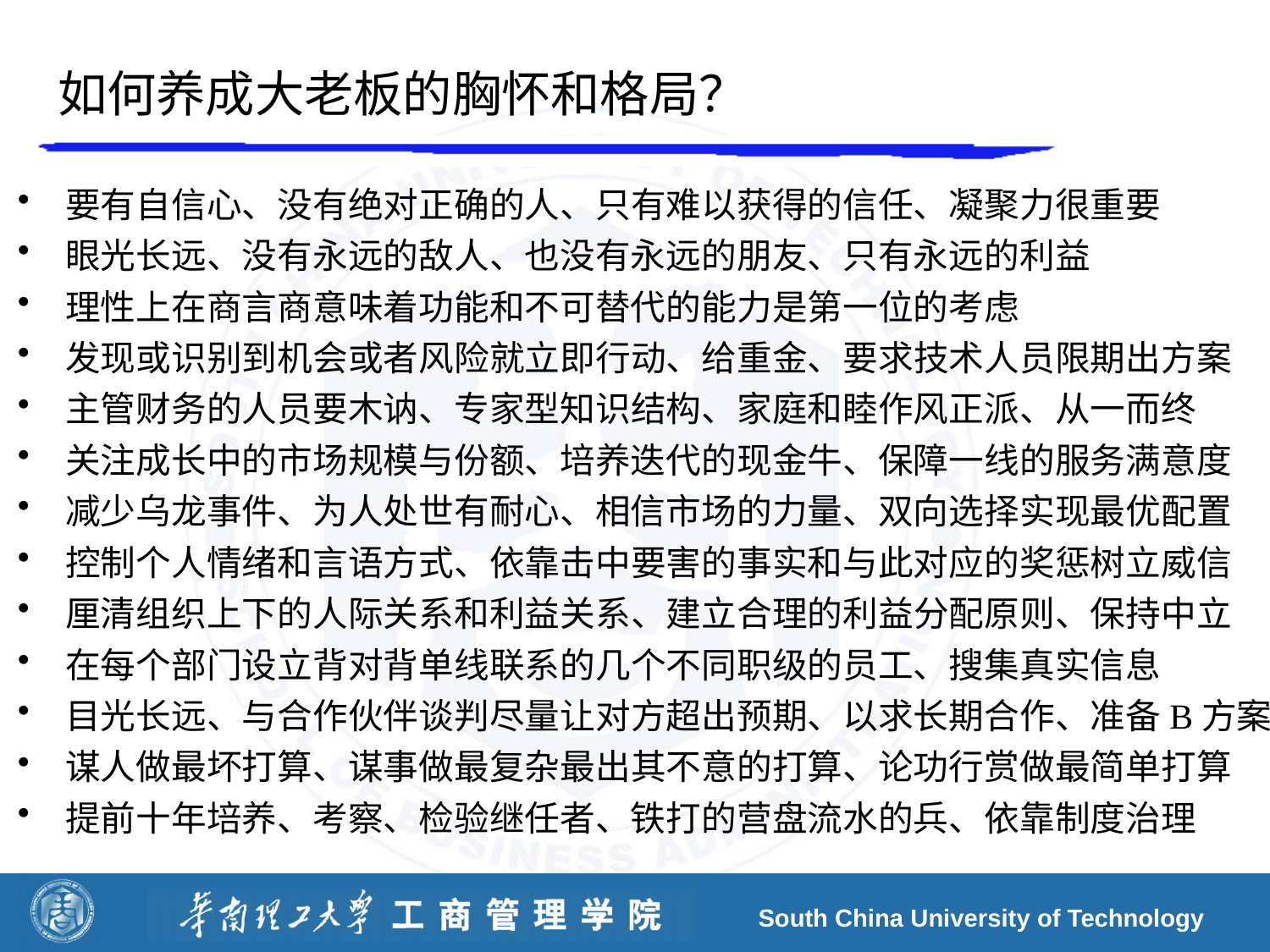

# 如何养成大老板的胸怀和格局？
要有自信心、没有绝对正确的人、只有难以获得的信任、凝聚力很重要
眼光长远、没有永远的敌人、也没有永远的朋友、只有永远的利益
理性上在商言商意味着功能和不可替代的能力是第一位的考虑
发现或识别到机会或者风险就立即行动、给重金、要求技术人员限期出方案
主管财务的人员要木讷、专家型知识结构、家庭和睦作风正派、从一而终
关注成长中的市场规模与份额、培养迭代的现金牛、保障一线的服务满意度
减少乌龙事件、为人处世有耐心、相信市场的力量、双向选择实现最优配置
控制个人情绪和言语方式、依靠击中要害的事实和与此对应的奖惩树立威信
厘清组织上下的人际关系和利益关系、建立合理的利益分配原则、保持中立
在每个部门设立背对背单线联系的几个不同职级的员工、搜集真实信息
目光长远、与合作伙伴谈判尽量让对方超出预期、以求长期合作、准备B方案
谋人做最坏打算、谋事做最复杂最出其不意的打算、论功行赏做最简单打算
提前十年培养、考察、检验继任者、铁打的营盘流水的兵、依靠制度治理

South China University of Technology